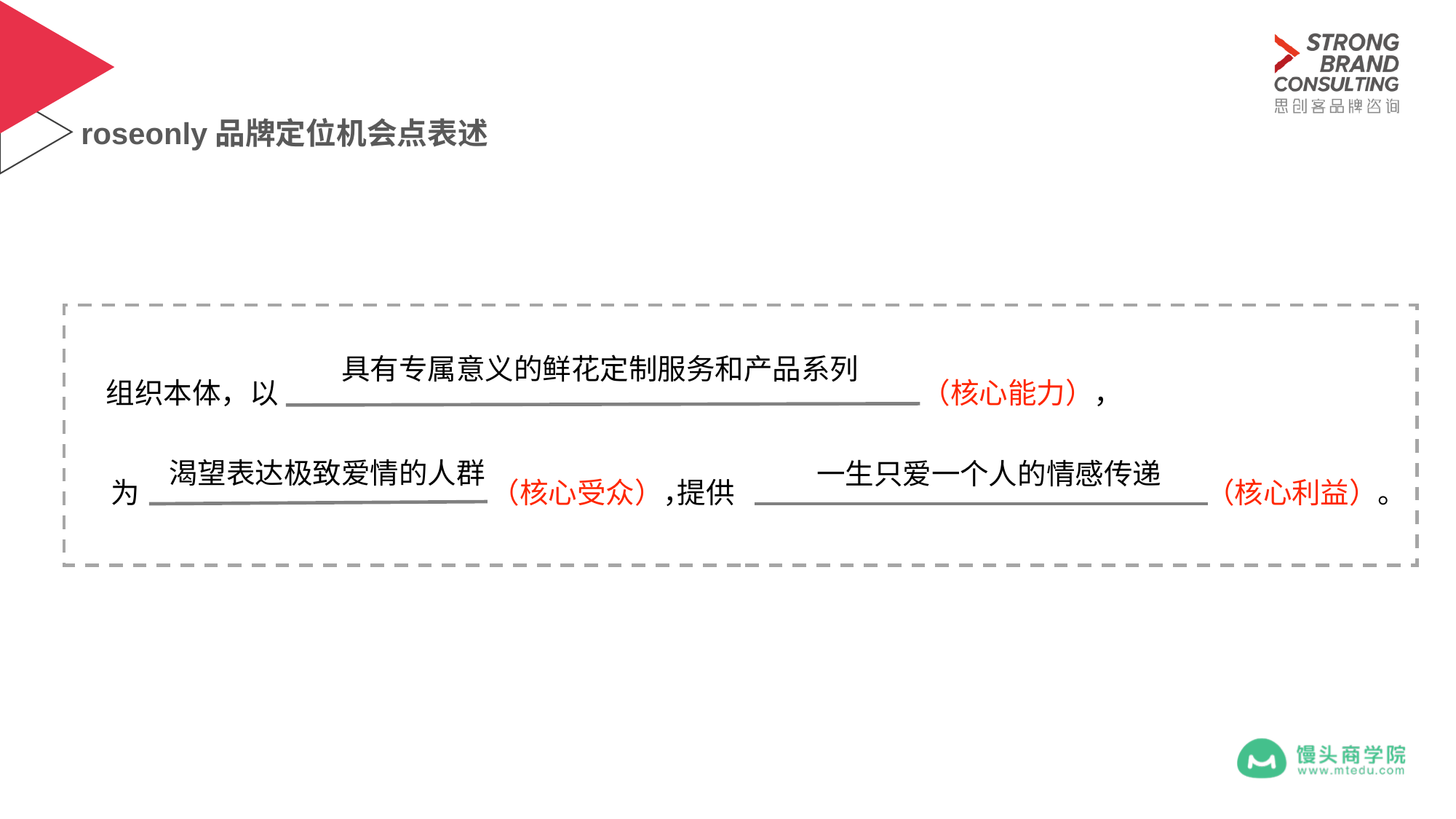

roseonly品牌定位机会点表述

具有专属意义的鲜花定制服务和产品系列
组织本体，以
（核心能力），
为
（核心受众），
（核心利益）。
提供
渴望表达极致爱情的人群
一生只爱一个人的情感传递